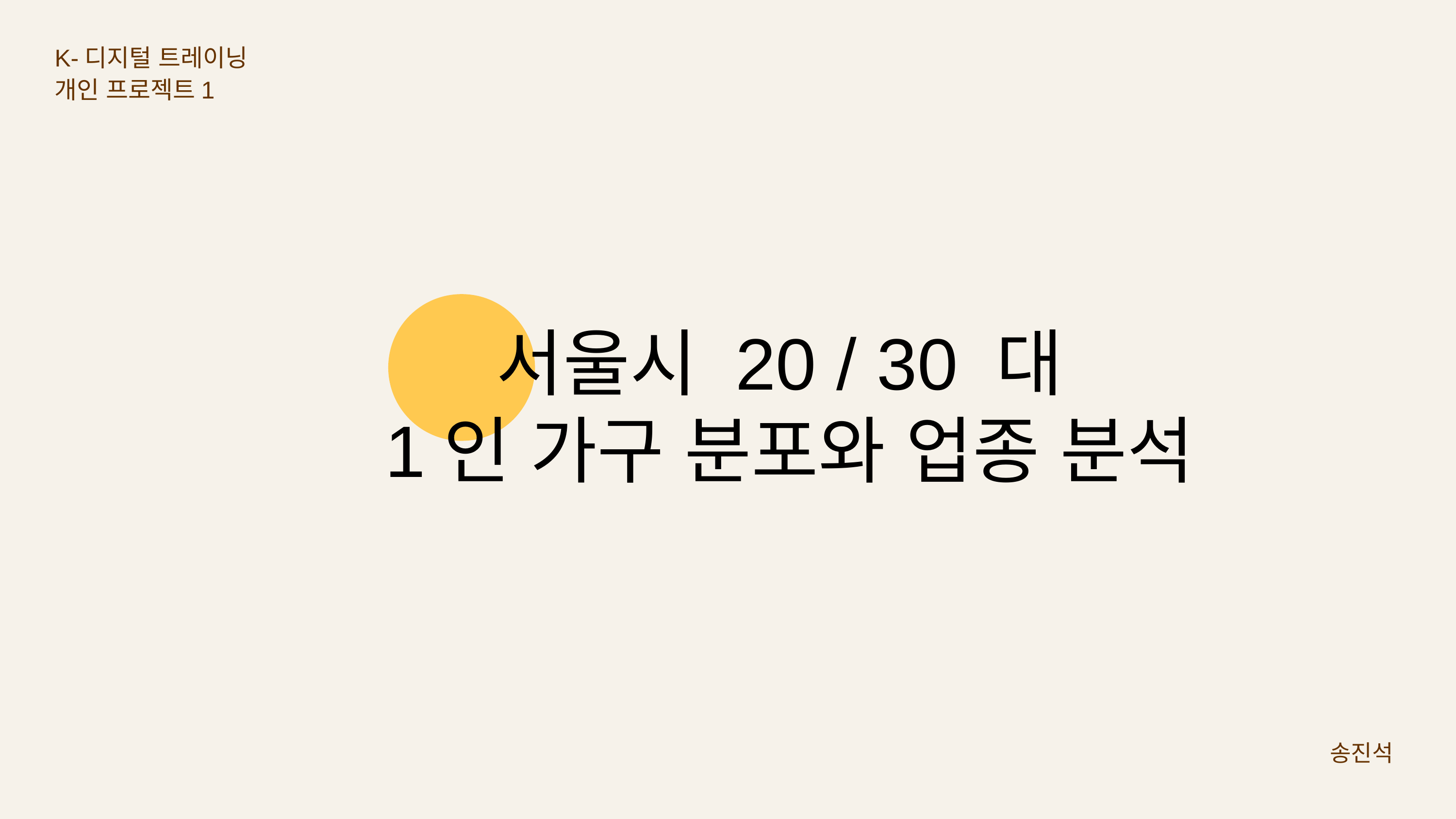

K-디지털 트레이닝
개인 프로젝트1

서울시 20 / 30 대
1인 가구 분포와 업종 분석
송진석